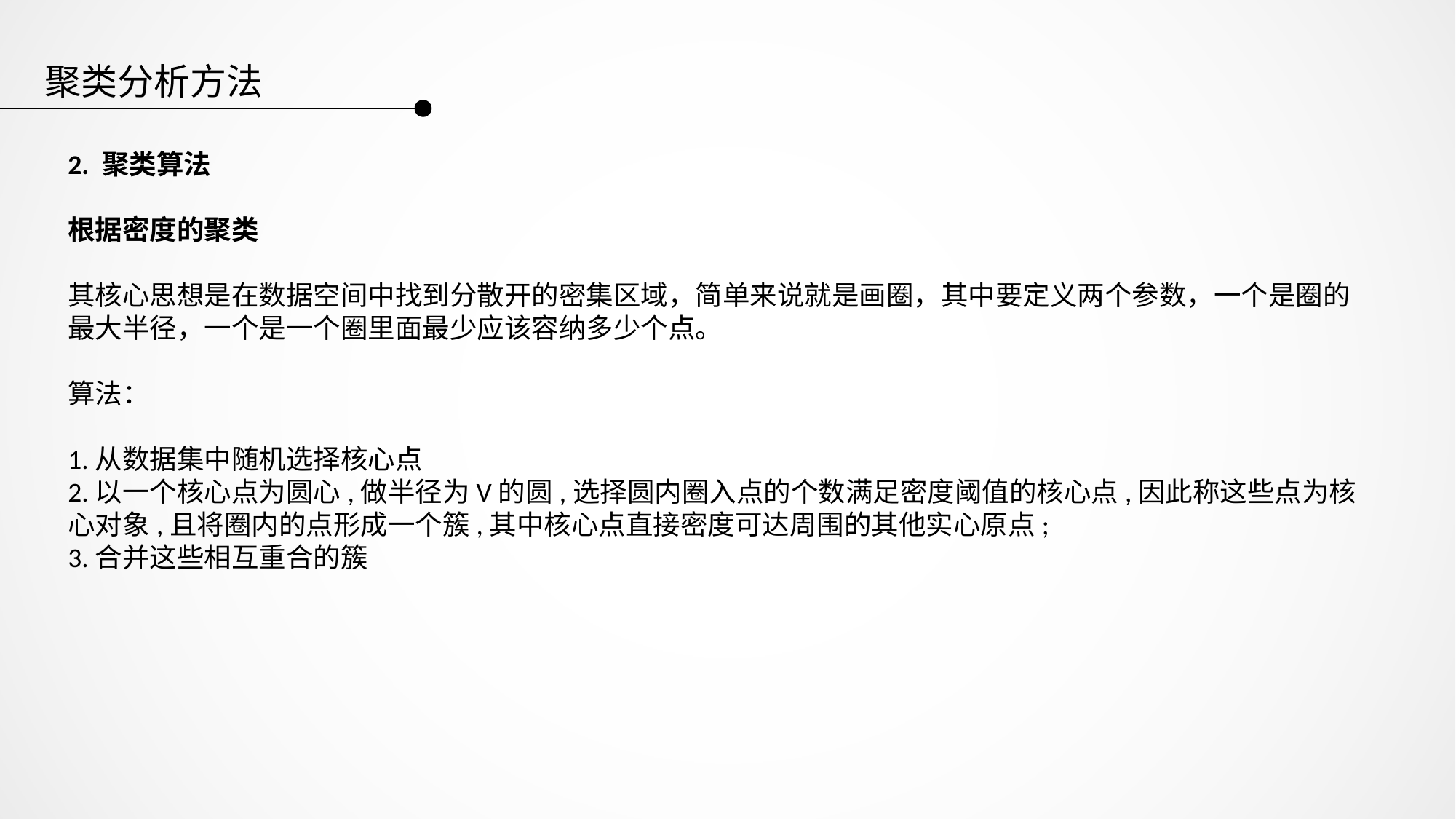

聚类分析方法

2. 聚类算法

根据密度的聚类

其核心思想是在数据空间中找到分散开的密集区域，简单来说就是画圈，其中要定义两个参数，一个是圈的最大半径，一个是一个圈里面最少应该容纳多少个点。

算法：

1.从数据集中随机选择核心点
2.以一个核心点为圆心,做半径为V的圆,选择圆内圈入点的个数满足密度阈值的核心点,因此称这些点为核心对象,且将圈内的点形成一个簇,其中核心点直接密度可达周围的其他实心原点;
3.合并这些相互重合的簇